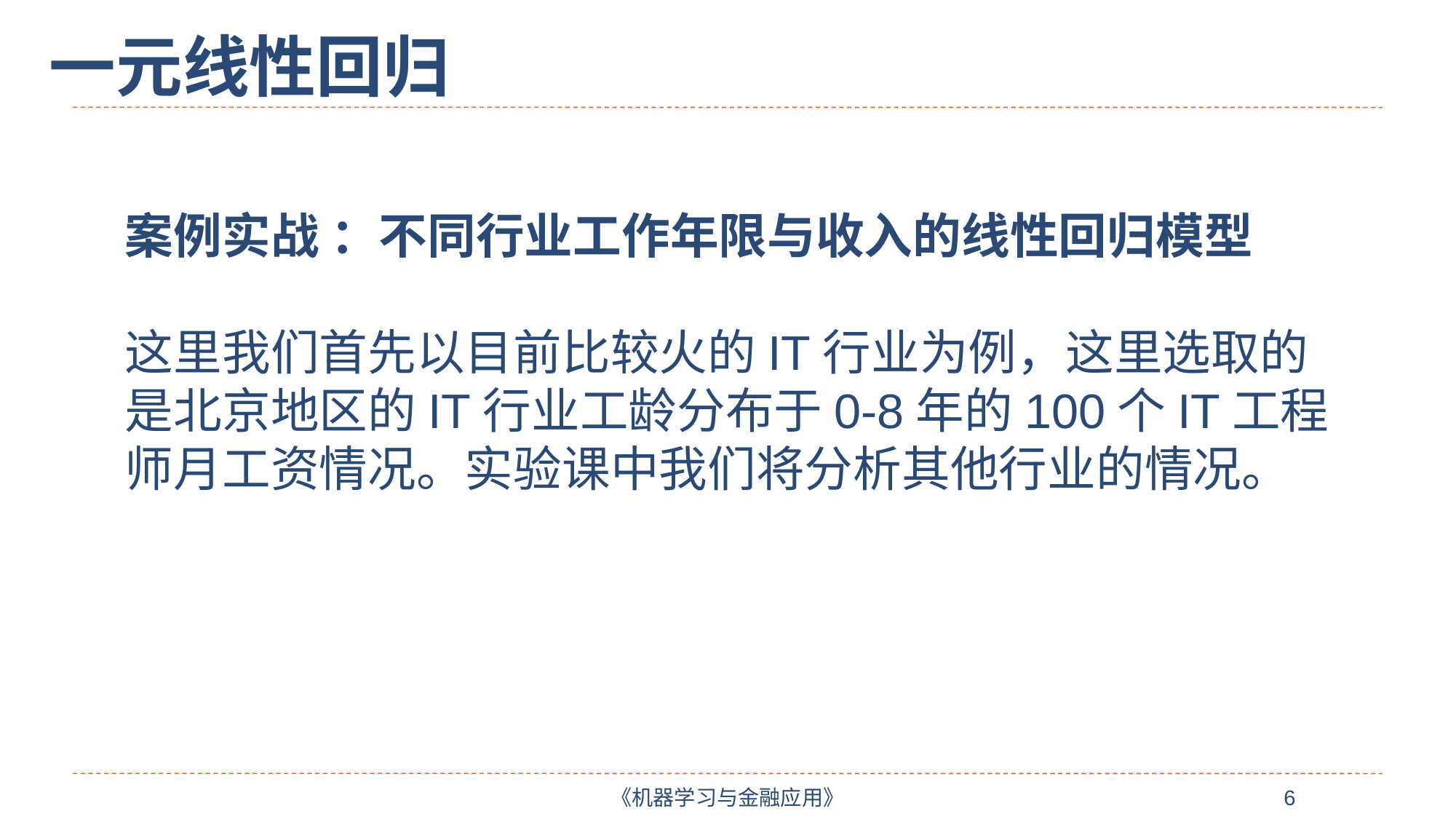

一元线性回归
案例实战 ：不同行业工作年限与收入的线性回归模型

这里我们首先以目前比较火的IT行业为例，这里选取的是北京地区的IT行业工龄分布于0-8年的100个IT工程师月工资情况。实验课中我们将分析其他行业的情况。